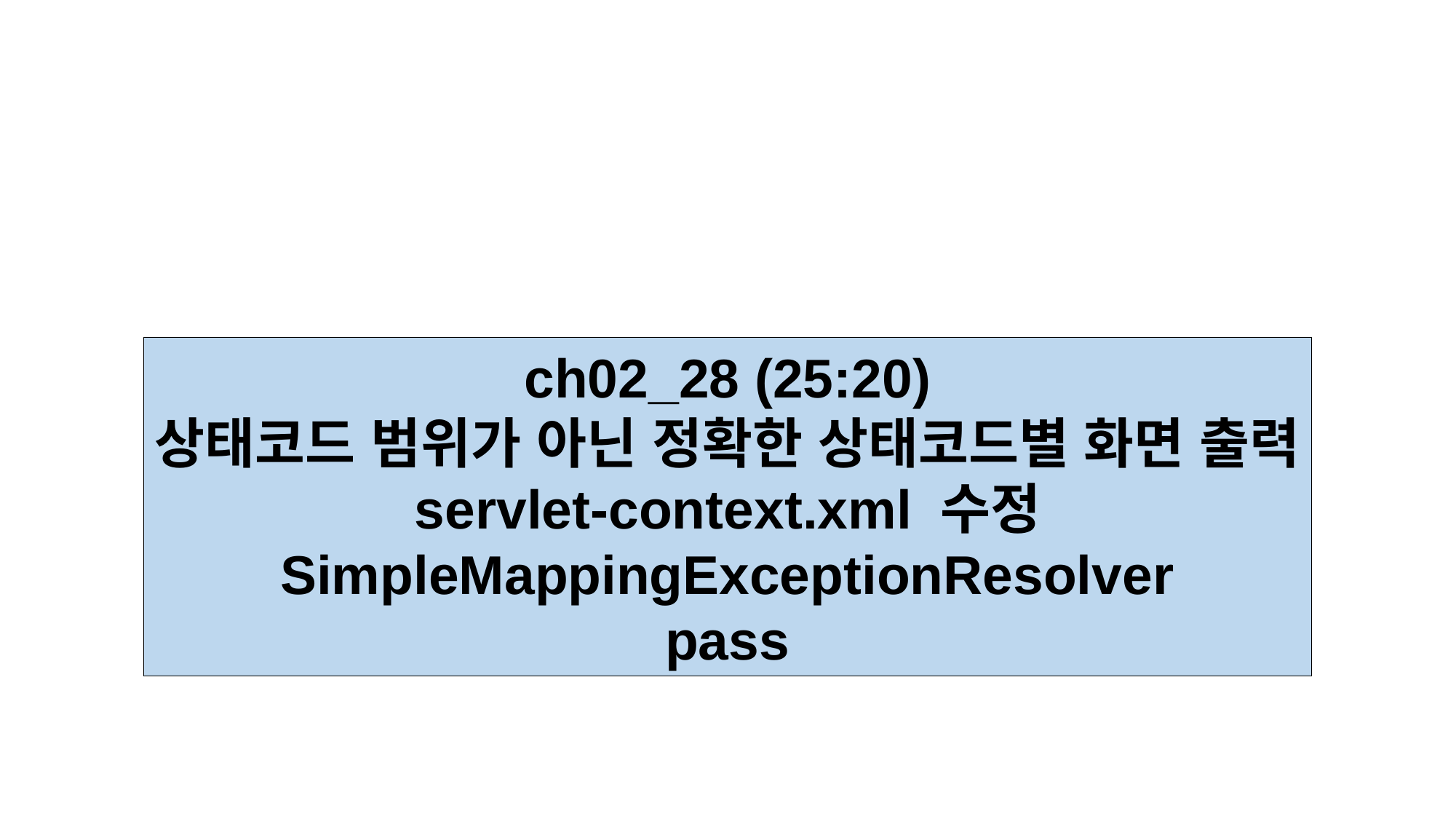

ch02_28 (25:20)
상태코드 범위가 아닌 정확한 상태코드별 화면 출력
servlet-context.xml 수정
SimpleMappingExceptionResolver
pass